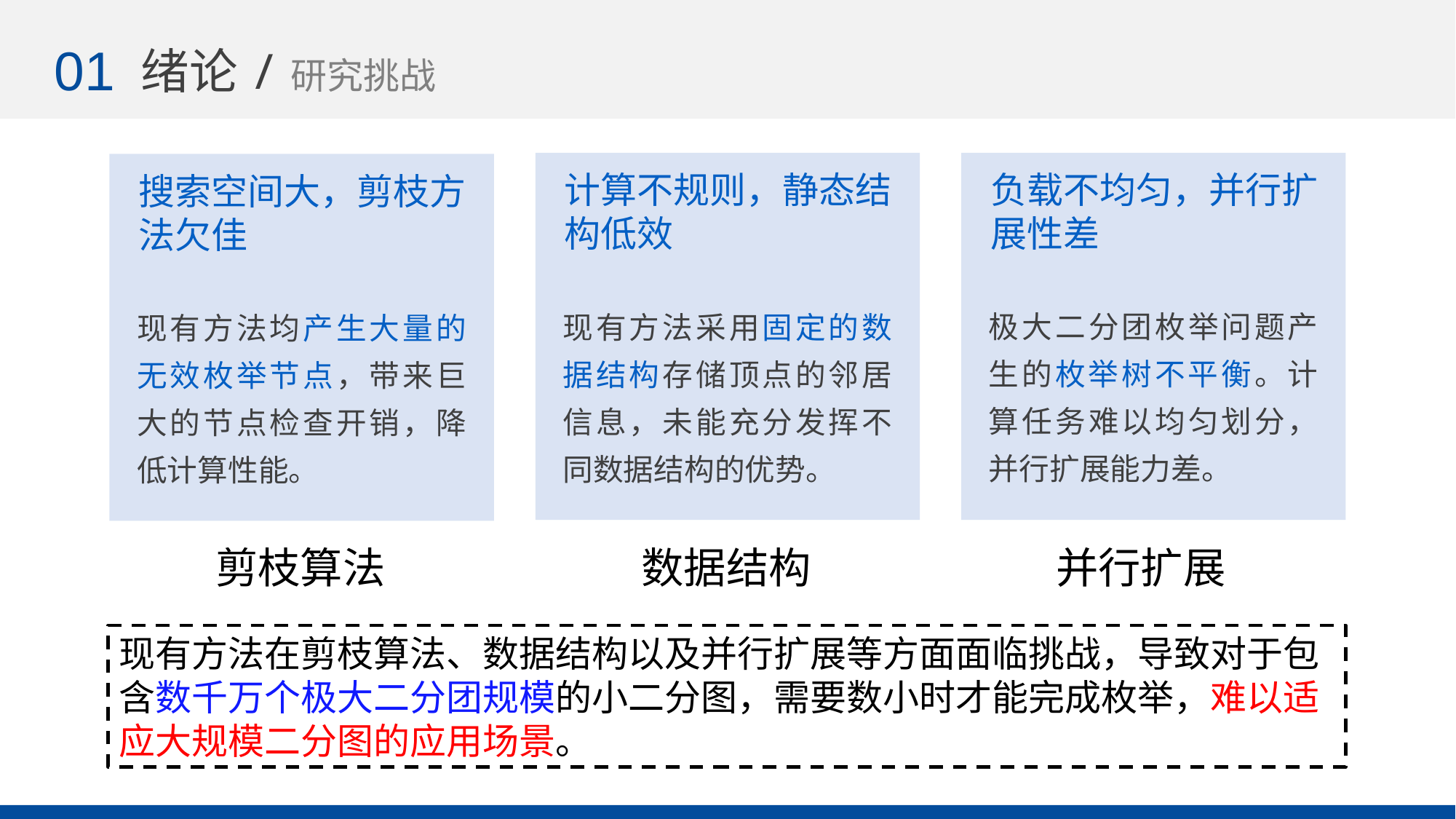

01
绪论/研究挑战
9

计算不规则，静态结构低效
现有方法采用固定的数据结构存储顶点的邻居信息，未能充分发挥不同数据结构的优势。
数据结构

负载不均匀，并行扩展性差
极大二分团枚举问题产生的枚举树不平衡。计算任务难以均匀划分，并行扩展能力差。
并行扩展

搜索空间大，剪枝方法欠佳
现有方法均产生大量的无效枚举节点，带来巨大的节点检查开销，降低计算性能。
剪枝算法
现有方法在剪枝算法、数据结构以及并行扩展等方面面临挑战，导致对于包含数千万个极大二分团规模的小二分图，需要数小时才能完成枚举，难以适应大规模二分图的应用场景。